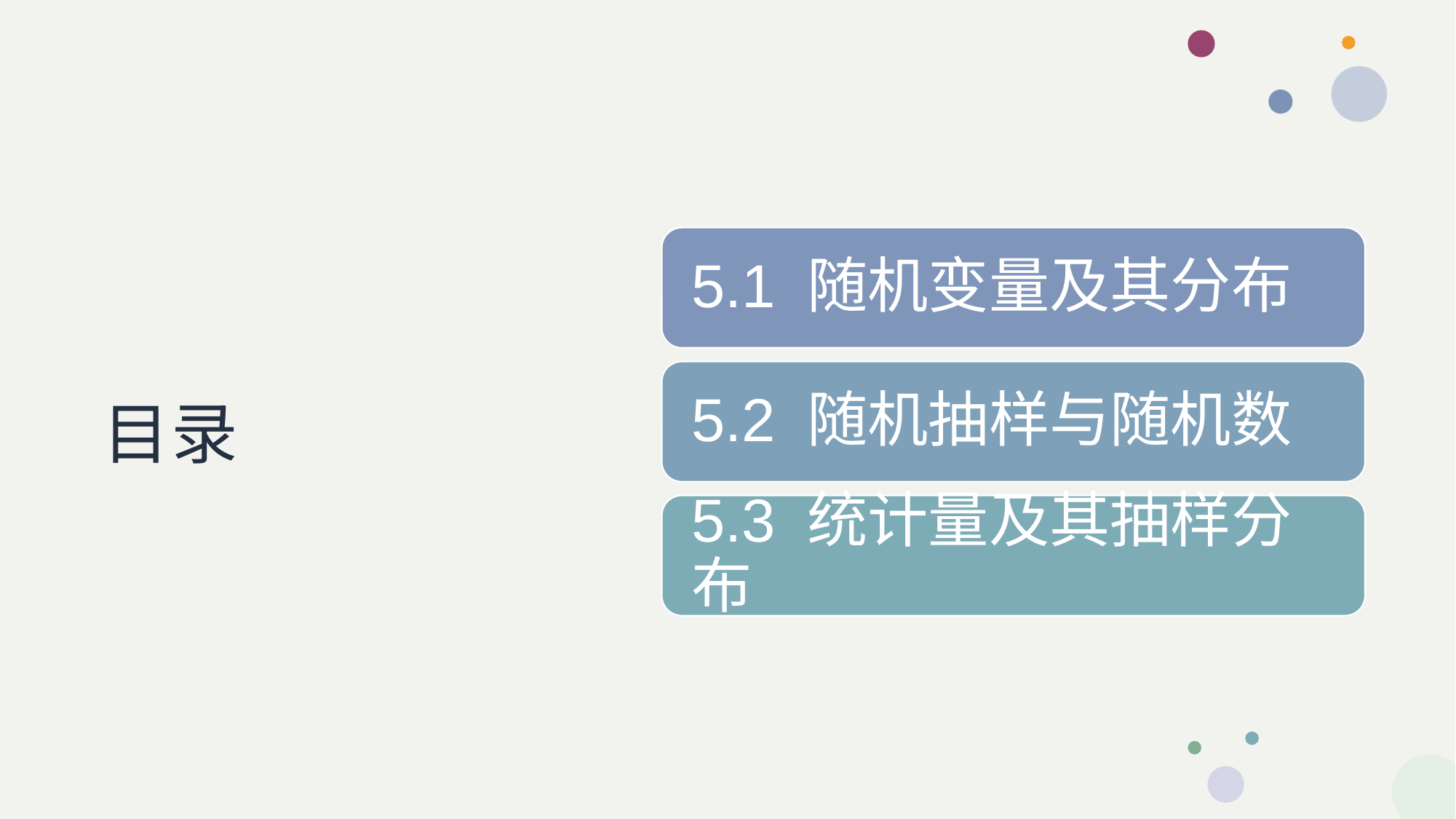

# 目录
5.1 随机变量及其分布
5.2 随机抽样与随机数
5.3 统计量及其抽样分布